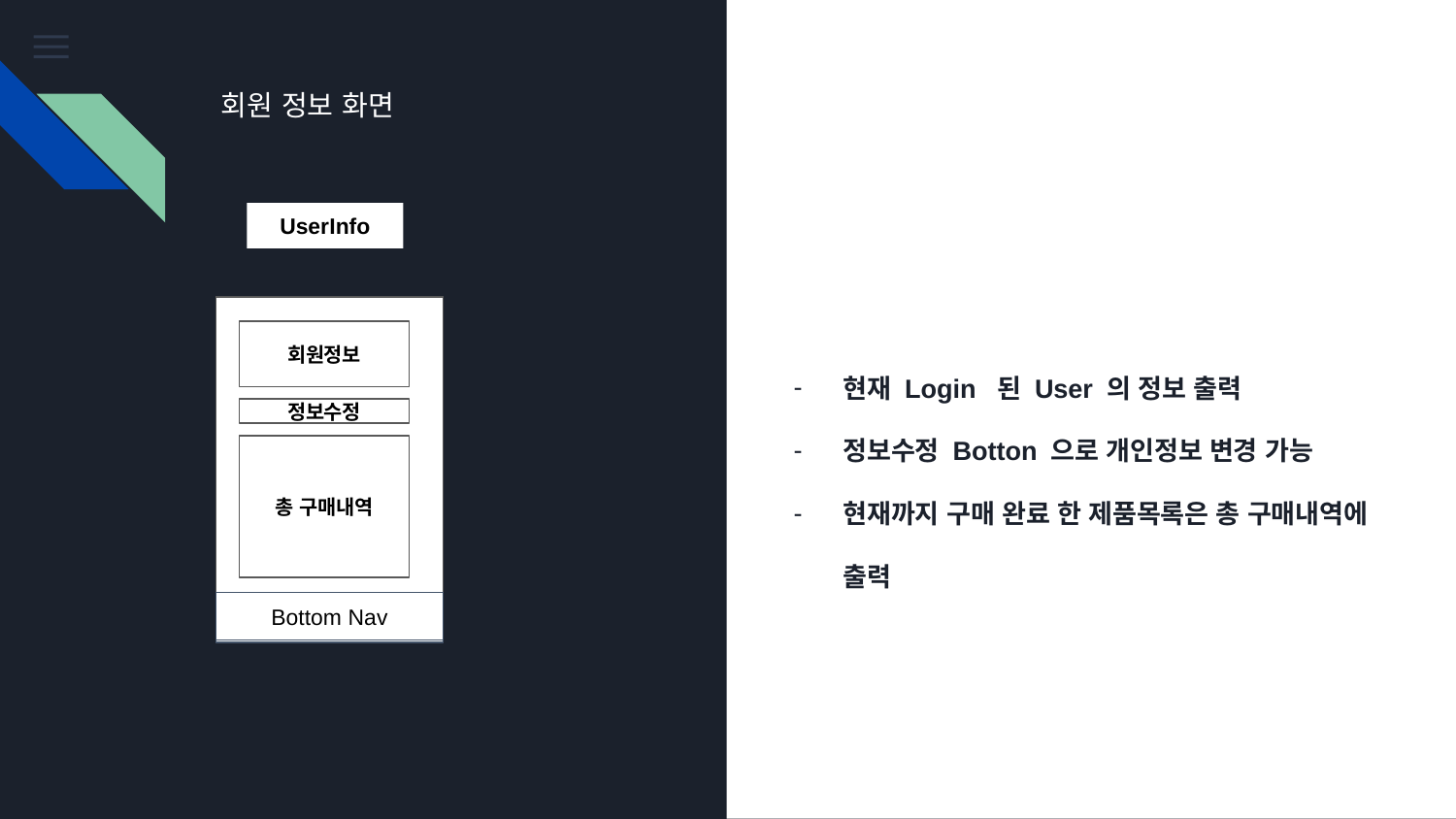

회원 정보 화면
UserInfo

회원 정보
회원정보
현재 Login  된 User 의 정보 출력
정보수정 Botton 으로 개인정보 변경 가능
현재까지 구매 완료 한 제품목록은 총 구매내역에 출력

주문하기
장바구니
정보수정
제품안내
총 구매내역
FCM 데이터
Bottom Nav
Bottom Nav